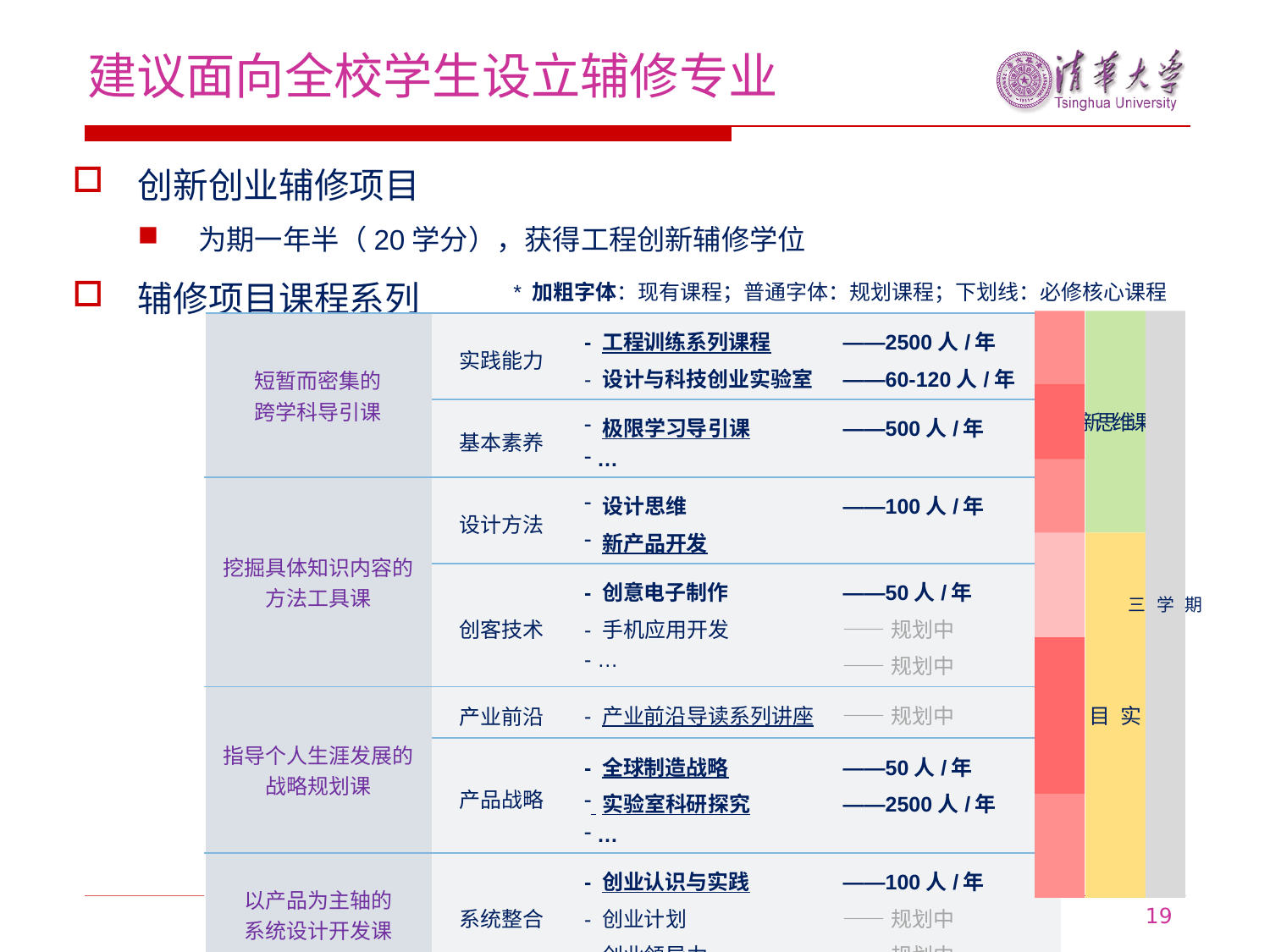

建议面向全校学生设立辅修专业
创新创业辅修项目
为期一年半（20学分），获得工程创新辅修学位
辅修项目课程系列
* 加粗字体：现有课程；普通字体：规划课程；下划线：必修核心课程
创新思维课程
能力
三学期
素质
能力
知识
项目实践
素质
能力
| 短暂而密集的 跨学科导引课 | 实践能力 | - 工程训练系列课程 - 设计与科技创业实验室 | ——2500人/年 ——60-120人/年 |
| --- | --- | --- | --- |
|  | 基本素养 | 极限学习导引课 … | ——500人/年 |
| 挖掘具体知识内容的 方法工具课 | 设计方法 | 设计思维 新产品开发 | ——100人/年 |
|  | 创客技术 | - 创意电子制作 - 手机应用开发 - … | ——50人/年 ——规划中 ——规划中 |
| 指导个人生涯发展的 战略规划课 | 产业前沿 | - 产业前沿导读系列讲座 | ——规划中 |
|  | 产品战略 | - 全球制造战略 实验室科研探究 … | ——50人/年 ——2500人/年 |
| 以产品为主轴的 系统设计开发课 | 系统整合 | - 创业认识与实践 - 创业计划 - 创业领导力 | ——100人/年 ——规划中 ——规划中 |
19